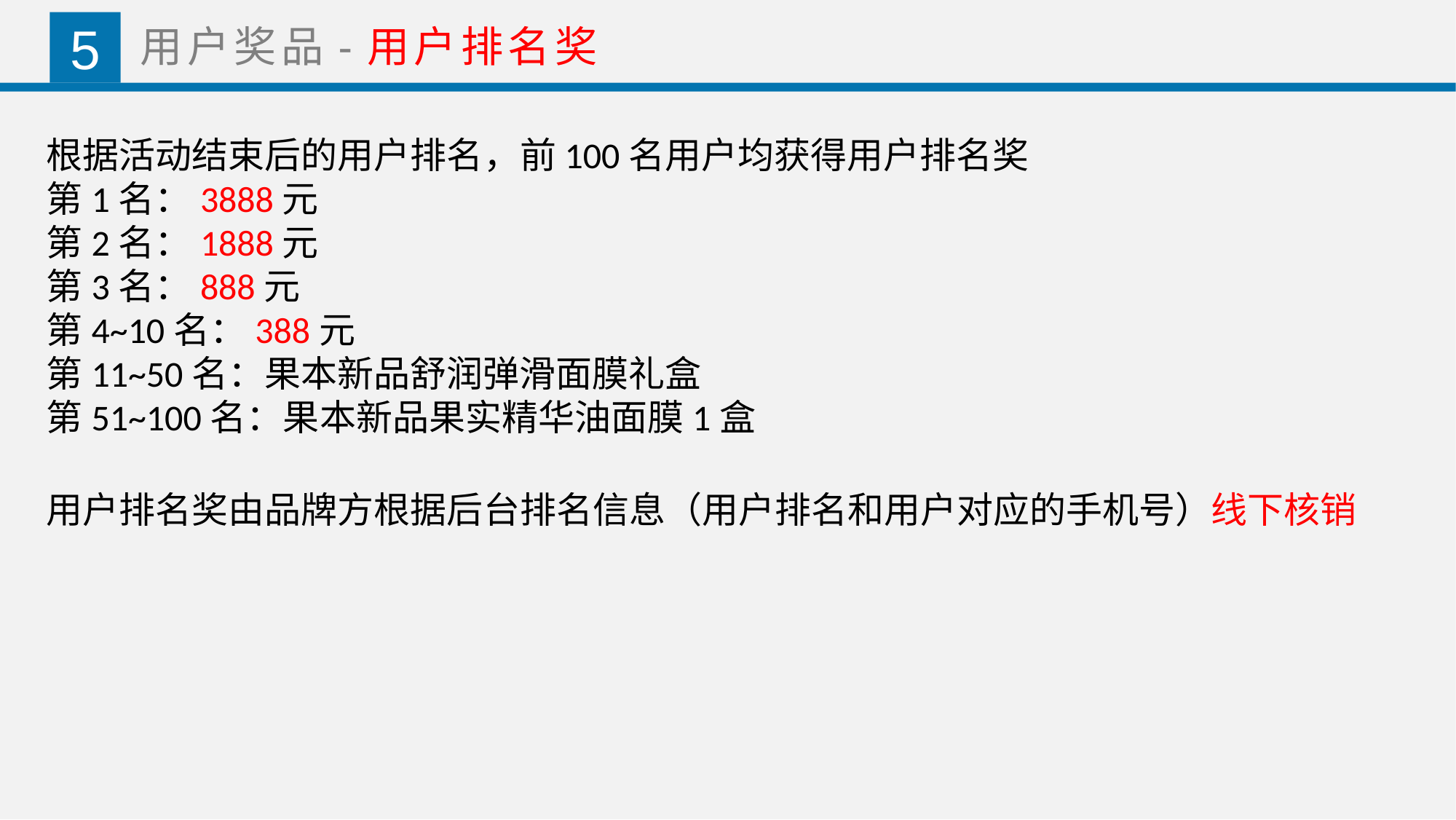

5
用户奖品-用户排名奖

根据活动结束后的用户排名，前100名用户均获得用户排名奖
第1名：3888元
第2名：1888元
第3名：888元
第4~10名：388元
第11~50名：果本新品舒润弹滑面膜礼盒
第51~100名：果本新品果实精华油面膜1盒
用户排名奖由品牌方根据后台排名信息（用户排名和用户对应的手机号）线下核销